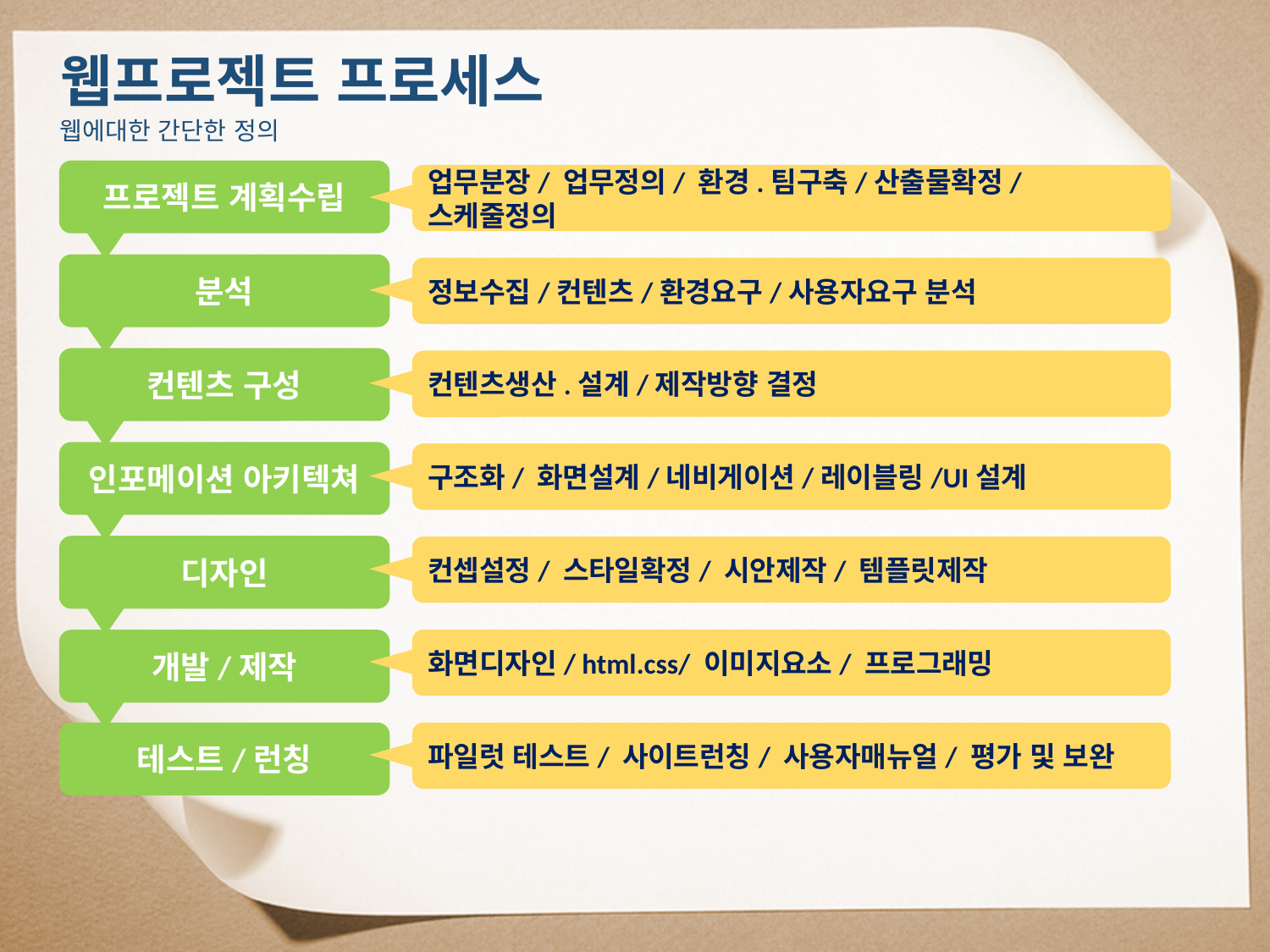

웹프로젝트 프로세스
웹에대한 간단한 정의
프로젝트 계획수립

업무분장/ 업무정의/ 환경.팀구축/산출물확정/스케줄정의

분석

정보수집/컨텐츠/환경요구/사용자요구 분석

컨텐츠 구성

컨텐츠생산.설계/제작방향 결정

인포메이션 아키텍쳐

구조화/ 화면설계/네비게이션/레이블링/UI설계

디자인

컨셉설정/ 스타일확정/ 시안제작/ 템플릿제작

화면디자인/ html.css/ 이미지요소/ 프로그래밍

개발/제작

테스트/런칭
파일럿 테스트/ 사이트런칭/ 사용자매뉴얼/ 평가 및 보완